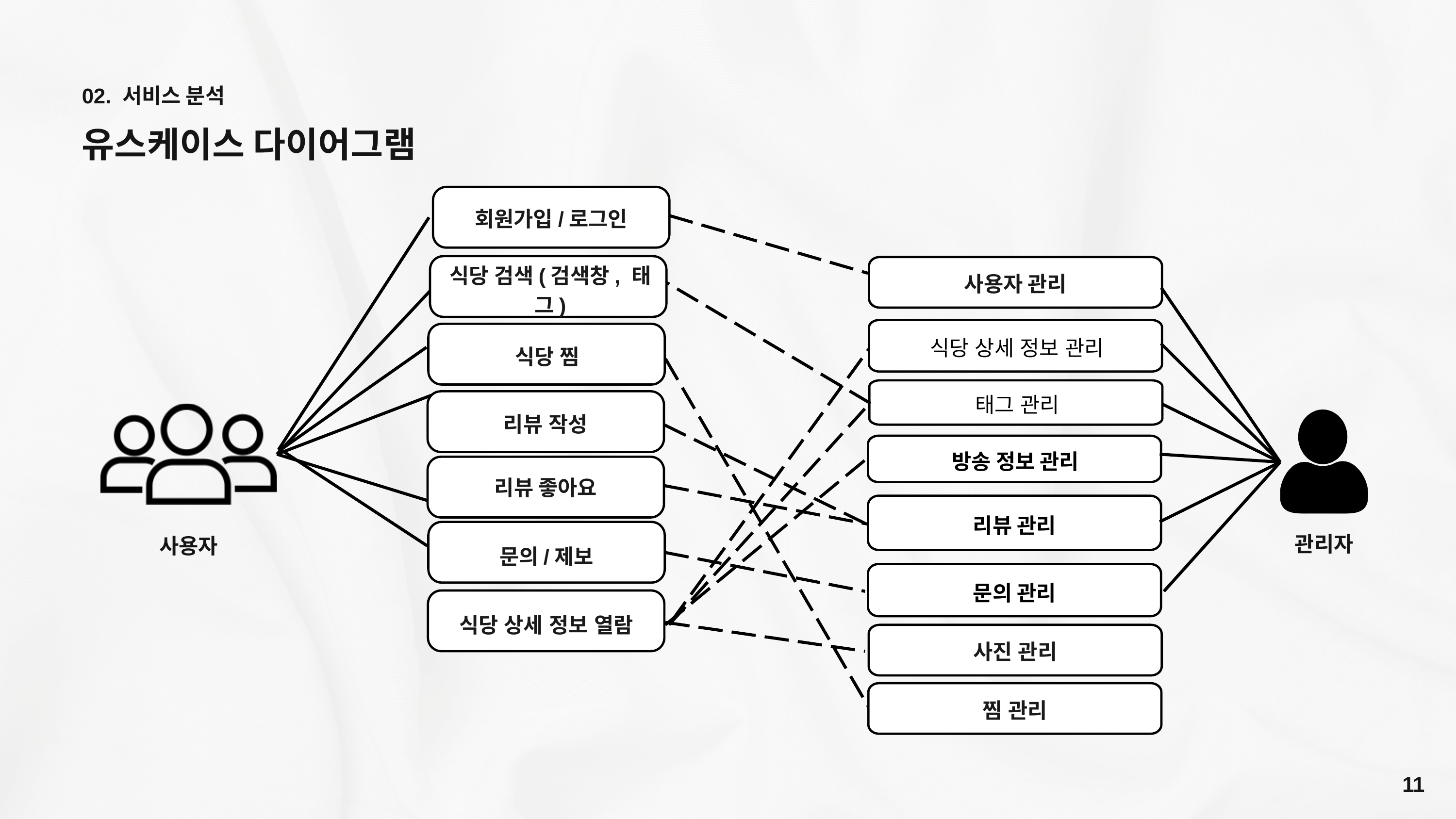

02. 서비스 분석
유스케이스 다이어그램

회원가입/로그인

식당 검색(검색창, 태그)

사용자 관리

식당 상세 정보 관리
식당 찜

태그 관리

리뷰 작성

방송 정보 관리

리뷰 좋아요

리뷰 관리

문의/제보
관리자
사용자

문의 관리

식당 상세 정보 열람

사진 관리

찜 관리
11